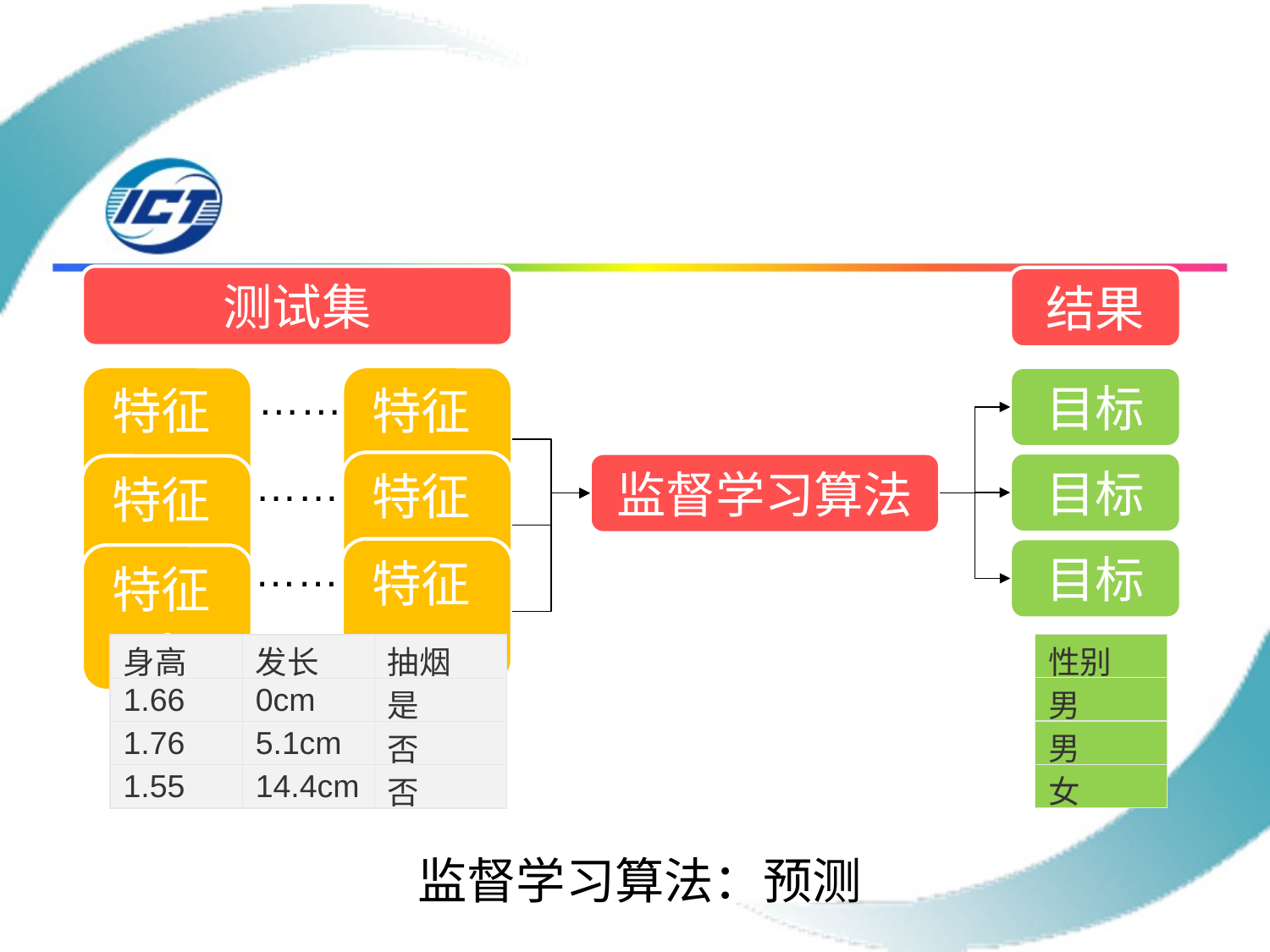

测试集
结果
……
特征1
特征n
目标
特征n
目标
……
监督学习算法
特征1
……
目标
特征n
特征1
| 性别 |
| --- |
| 男 |
| 男 |
| 女 |
| 身高 | 发长 | 抽烟 |
| --- | --- | --- |
| 1.66 | 0cm | 是 |
| 1.76 | 5.1cm | 否 |
| 1.55 | 14.4cm | 否 |
监督学习算法：预测